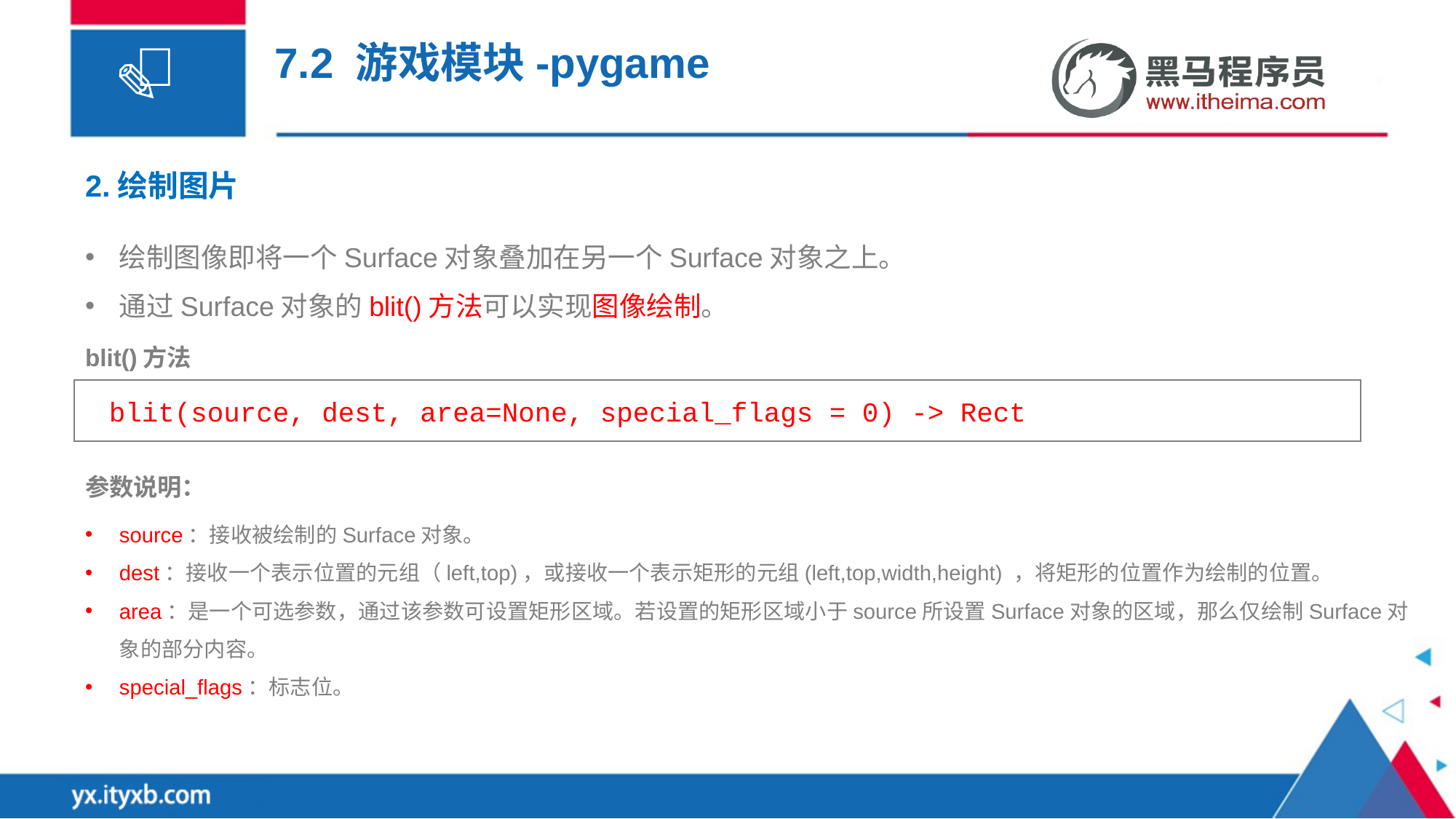

# 7.2 游戏模块-pygame
2.绘制图片
绘制图像即将一个Surface对象叠加在另一个Surface对象之上。
通过Surface对象的blit()方法可以实现图像绘制。
blit()方法

blit(source, dest, area=None, special_flags = 0) -> Rect
参数说明：
source：接收被绘制的Surface对象。
dest：接收一个表示位置的元组（left,top)，或接收一个表示矩形的元组(left,top,width,height) ，将矩形的位置作为绘制的位置。
area：是一个可选参数，通过该参数可设置矩形区域。若设置的矩形区域小于source所设置Surface对象的区域，那么仅绘制Surface对象的部分内容。
special_flags：标志位。